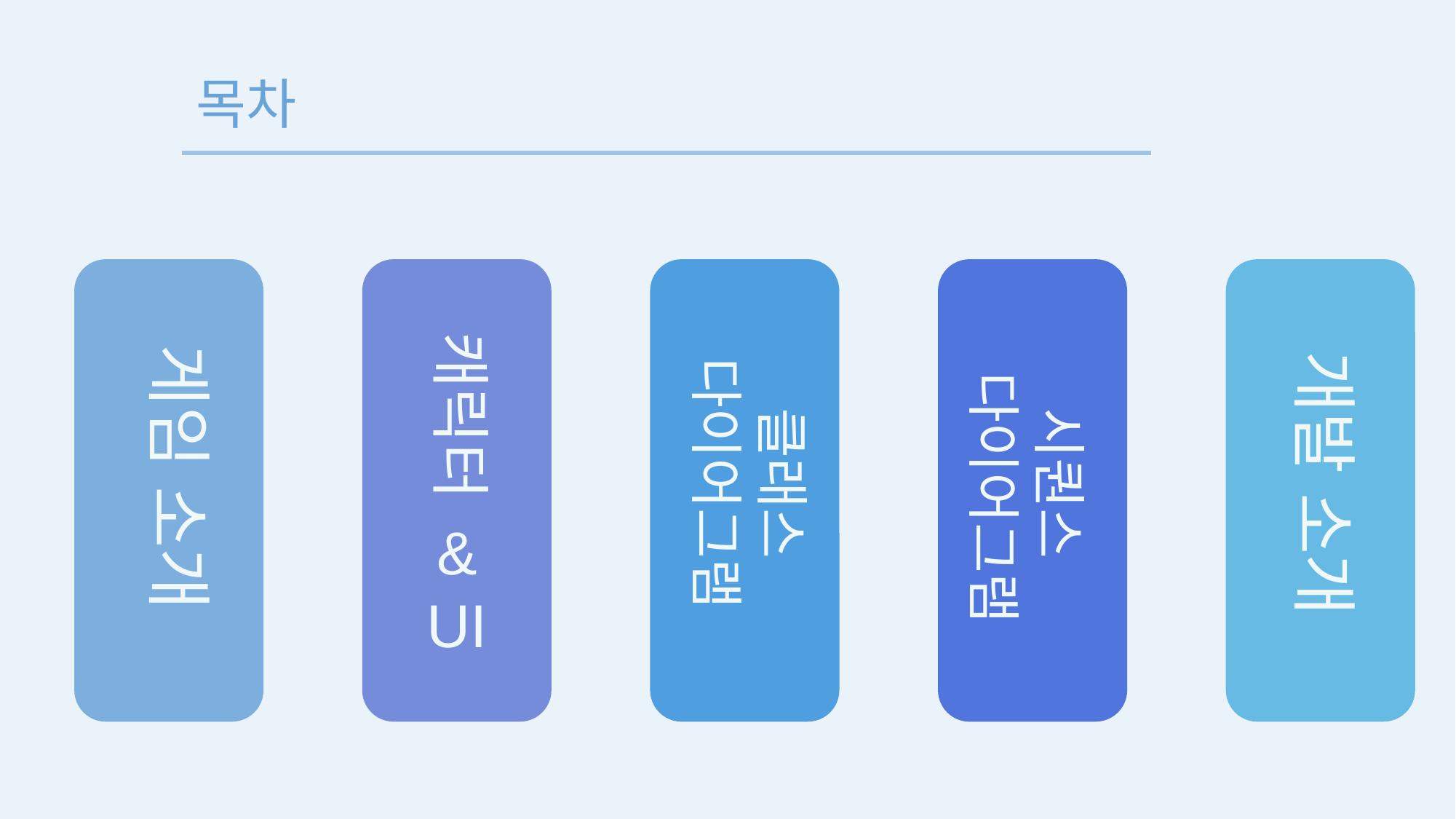

목차

개발 소개
시퀀스
 다이어그램
캐릭터
클래스
다이어그램
게임 소개
 &
UI